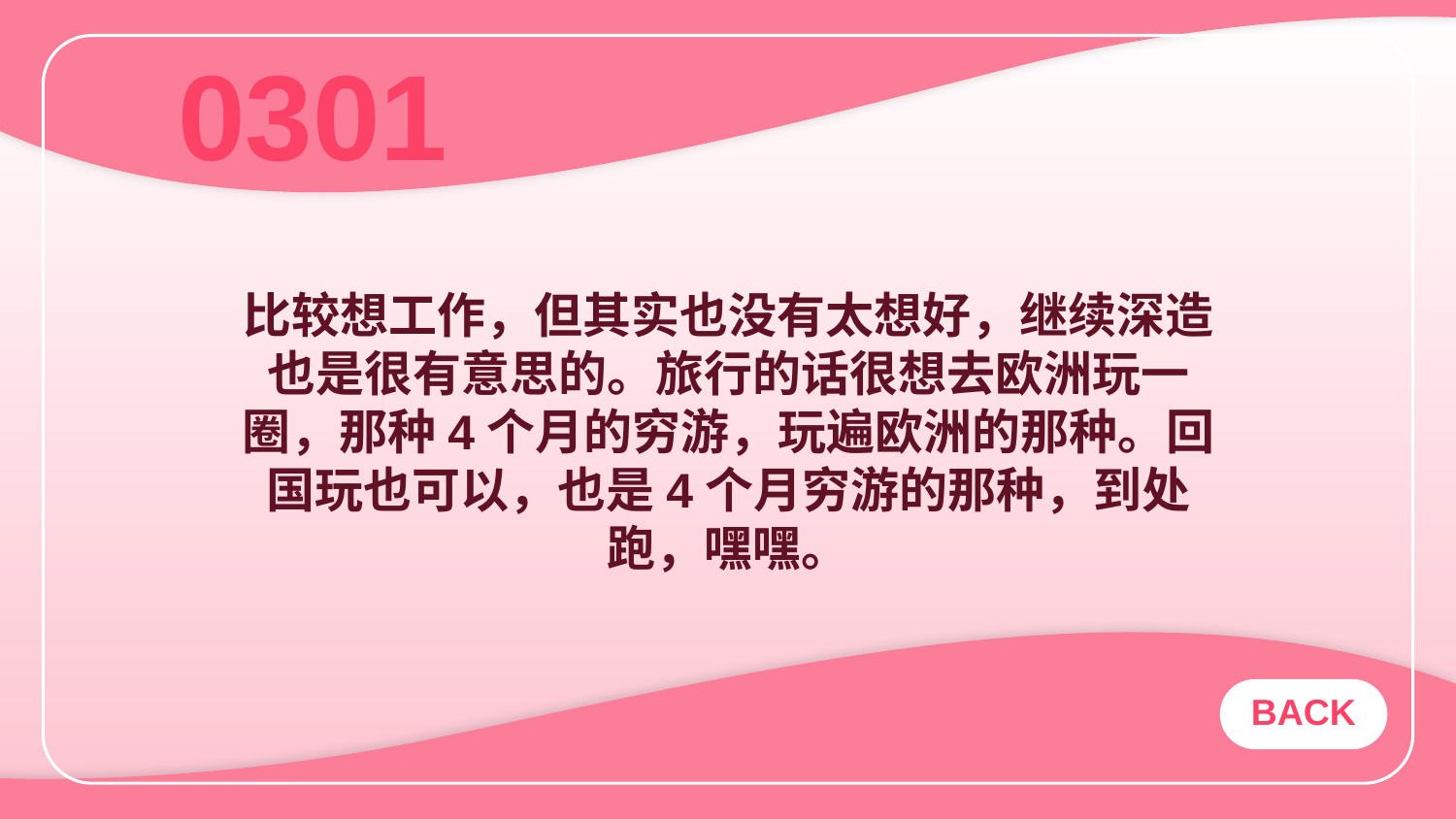

0301
# 比较想工作，但其实也没有太想好，继续深造也是很有意思的。旅行的话很想去欧洲玩一圈，那种4个月的穷游，玩遍欧洲的那种。回国玩也可以，也是4个月穷游的那种，到处跑，嘿嘿。
BACK